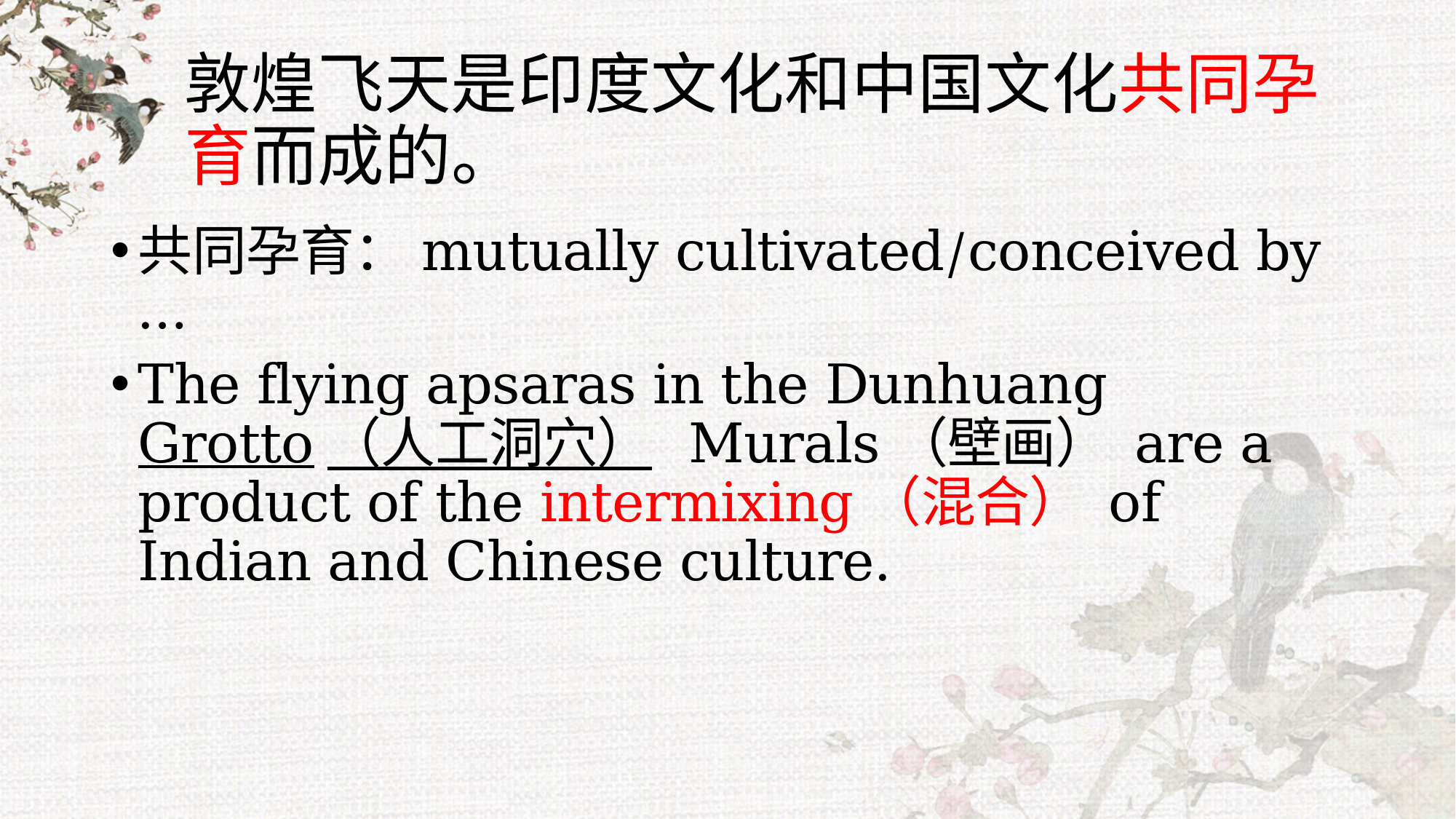

# 敦煌飞天是印度文化和中国文化共同孕育而成的。
共同孕育：mutually cultivated/conceived by …
The flying apsaras in the Dunhuang Grotto（人工洞穴）  Murals（壁画） are a product of the intermixing（混合） of Indian and Chinese culture.